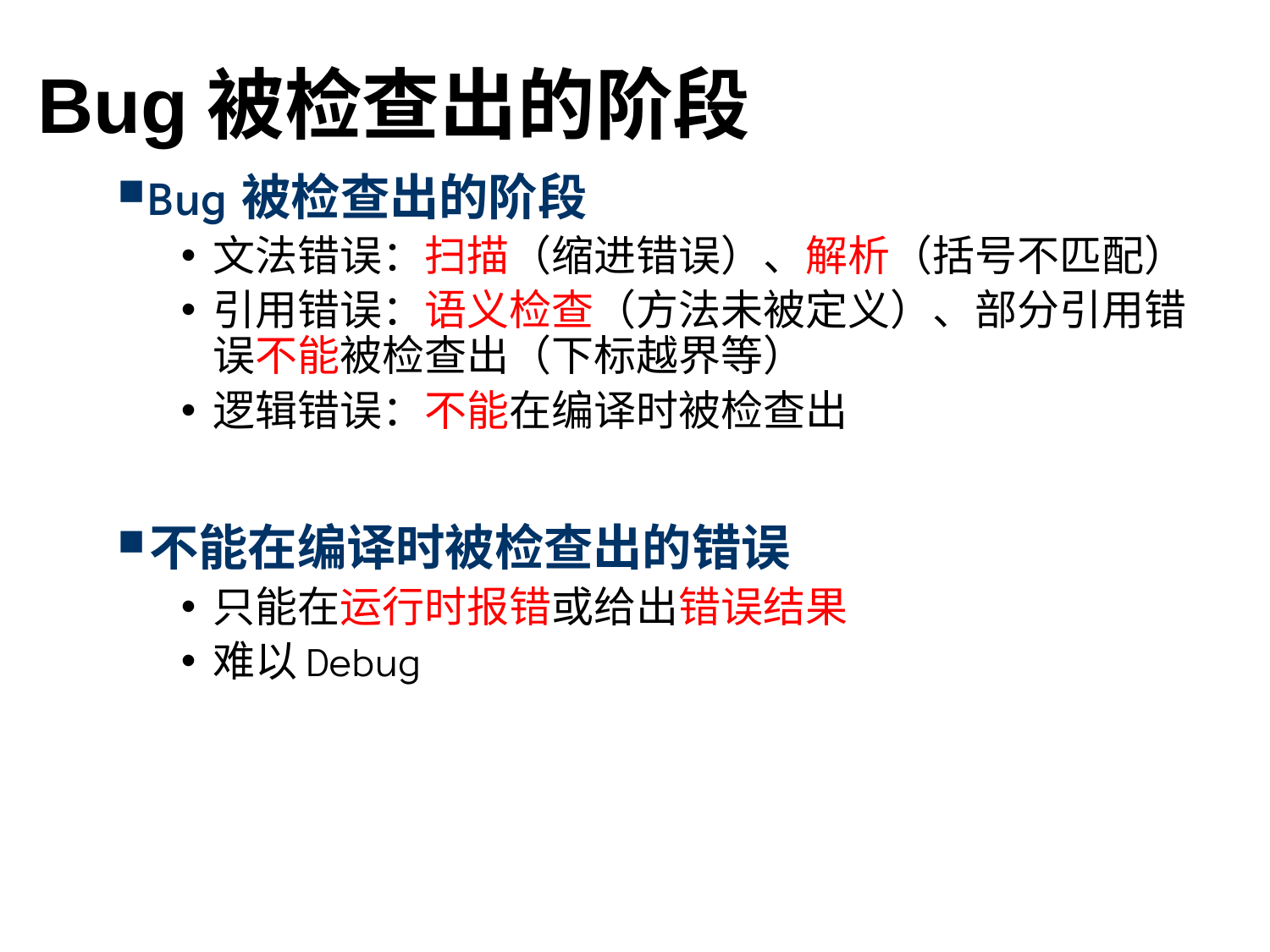

# Bug被检查出的阶段
Bug被检查出的阶段
文法错误：扫描（缩进错误）、解析（括号不匹配）
引用错误：语义检查（方法未被定义）、部分引用错误不能被检查出（下标越界等）
逻辑错误：不能在编译时被检查出

不能在编译时被检查出的错误
只能在运行时报错或给出错误结果
难以Debug